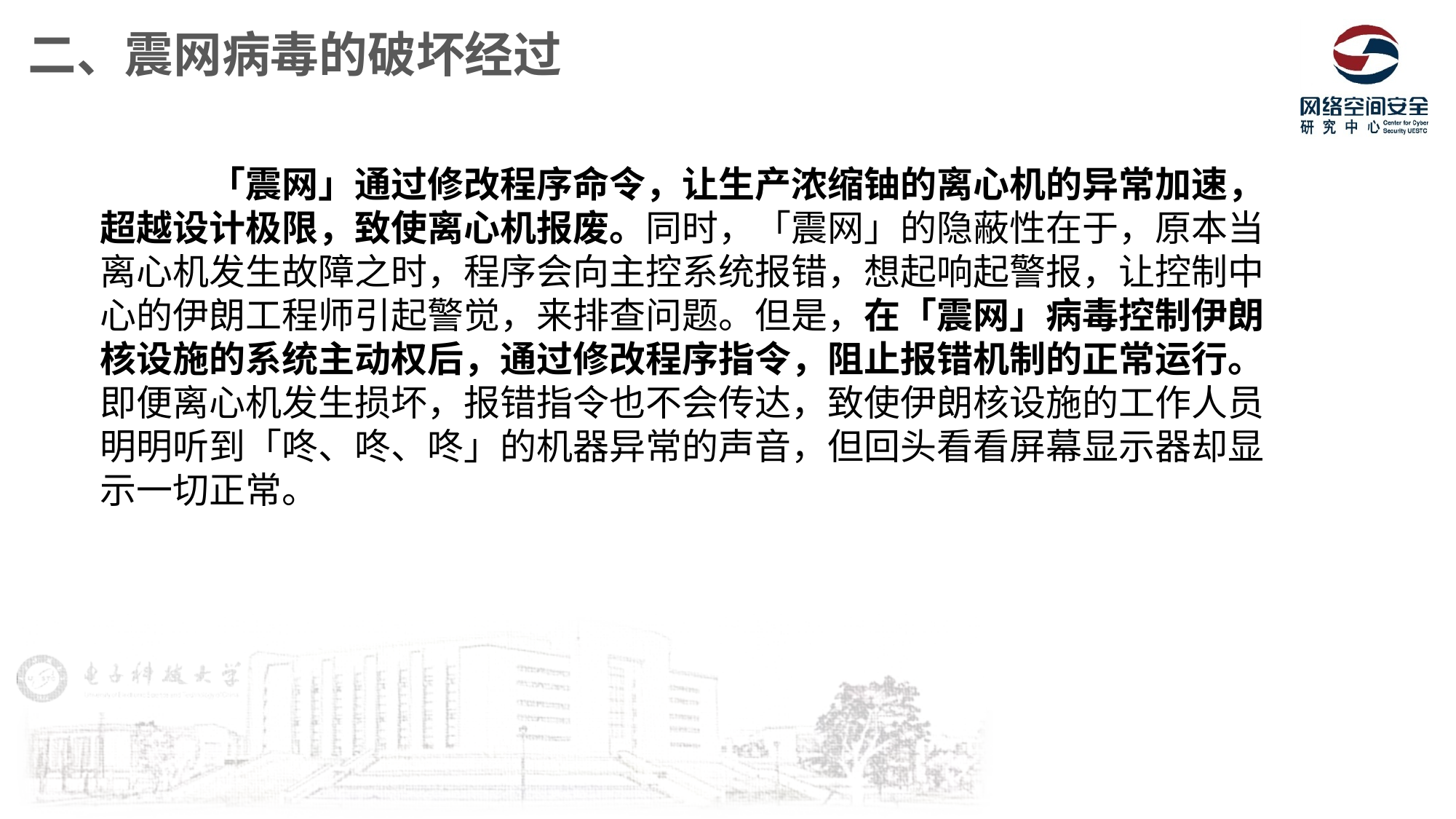

二、震网病毒的破坏经过
	「震网」通过修改程序命令，让生产浓缩铀的离心机的异常加速，超越设计极限，致使离心机报废。同时，「震网」的隐蔽性在于，原本当离心机发生故障之时，程序会向主控系统报错，想起响起警报，让控制中心的伊朗工程师引起警觉，来排查问题。但是，在「震网」病毒控制伊朗核设施的系统主动权后，通过修改程序指令，阻止报错机制的正常运行。即便离心机发生损坏，报错指令也不会传达，致使伊朗核设施的工作人员明明听到「咚、咚、咚」的机器异常的声音，但回头看看屏幕显示器却显示一切正常。